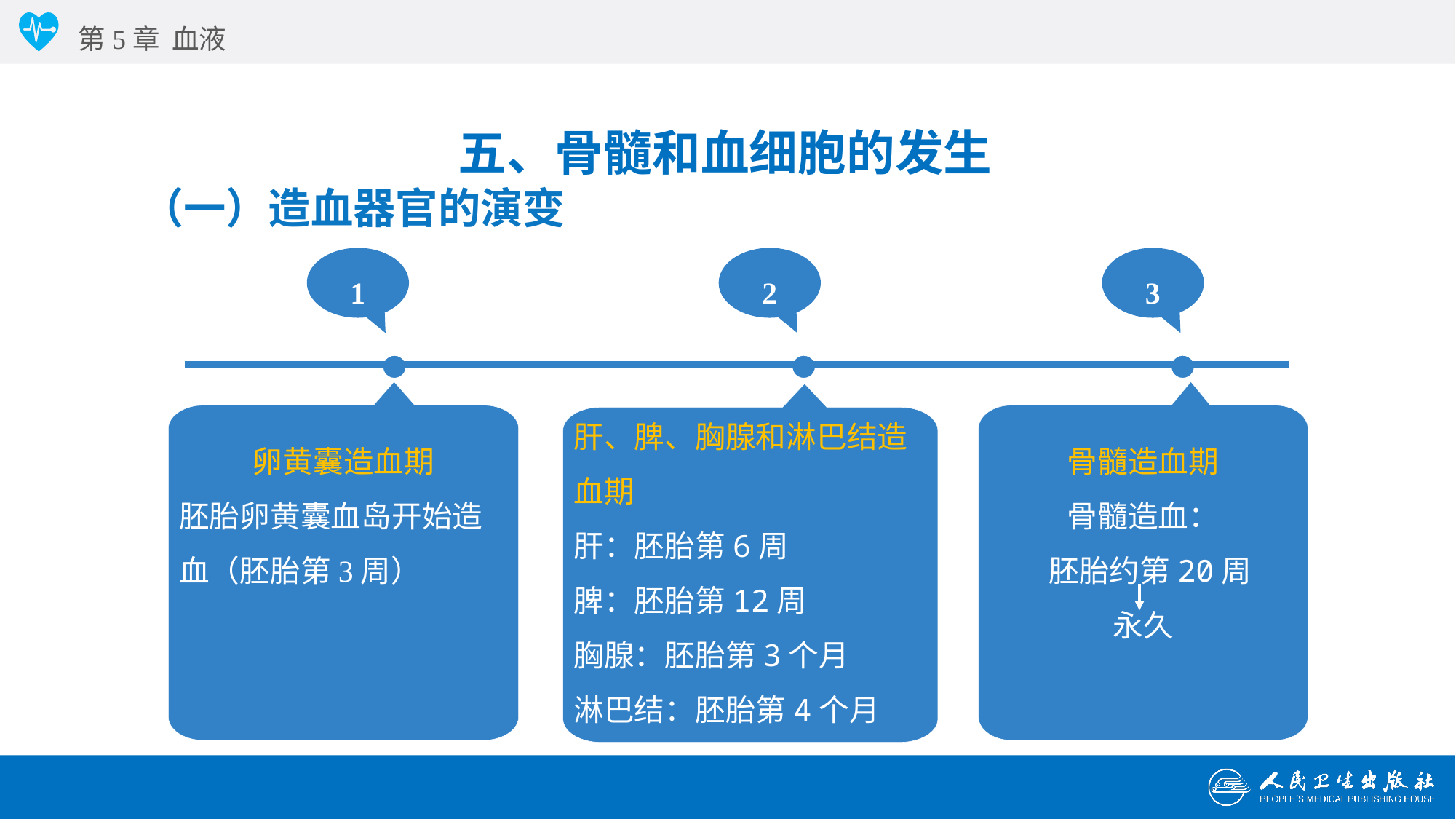

第5章  血液
五、骨髓和血细胞的发生
（一）造血器官的演变
1
2
3

骨髓造血期
骨髓造血：
 胚胎约第20周
永久

卵黄囊造血期
胚胎卵黄囊血岛开始造血（胚胎第3周）

肝、脾、胸腺和淋巴结造血期
肝：胚胎第6周
脾：胚胎第12周
胸腺：胚胎第3个月
淋巴结：胚胎第4个月